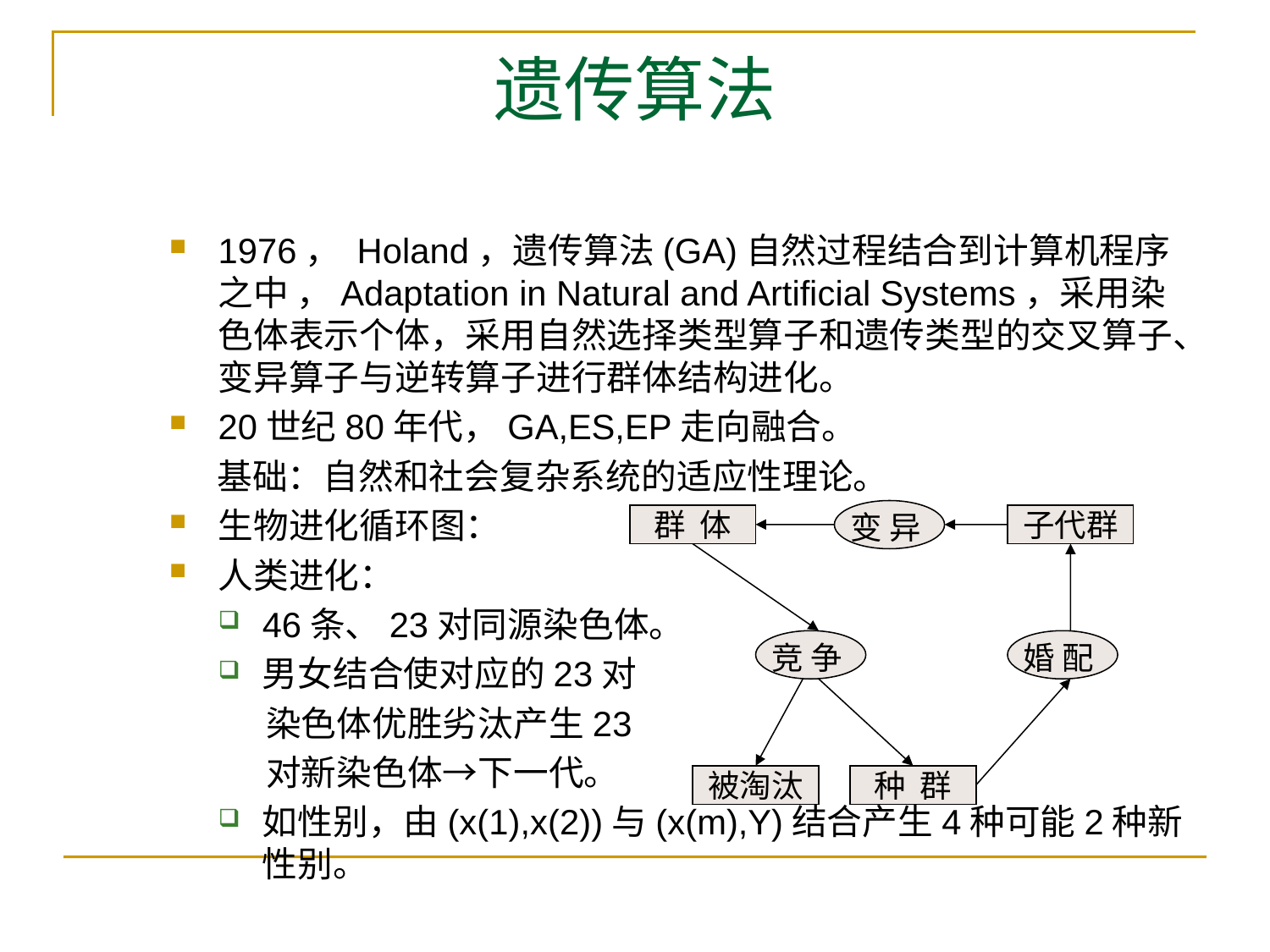

# 遗传算法
1976， Holand，遗传算法(GA)自然过程结合到计算机程序之中 ，Adaptation in Natural and Artificial Systems，采用染色体表示个体，采用自然选择类型算子和遗传类型的交叉算子、变异算子与逆转算子进行群体结构进化。
20世纪80年代，GA,ES,EP走向融合。
     基础：自然和社会复杂系统的适应性理论。
生物进化循环图：
人类进化：
46条、23对同源染色体。
男女结合使对应的23对
     染色体优胜劣汰产生23
     对新染色体→下一代。
如性别，由(x(1),x(2))与(x(m),Y)结合产生4种可能2种新性别。

变 异
群  体
子代群

竞 争
婚 配

被淘汰
种  群